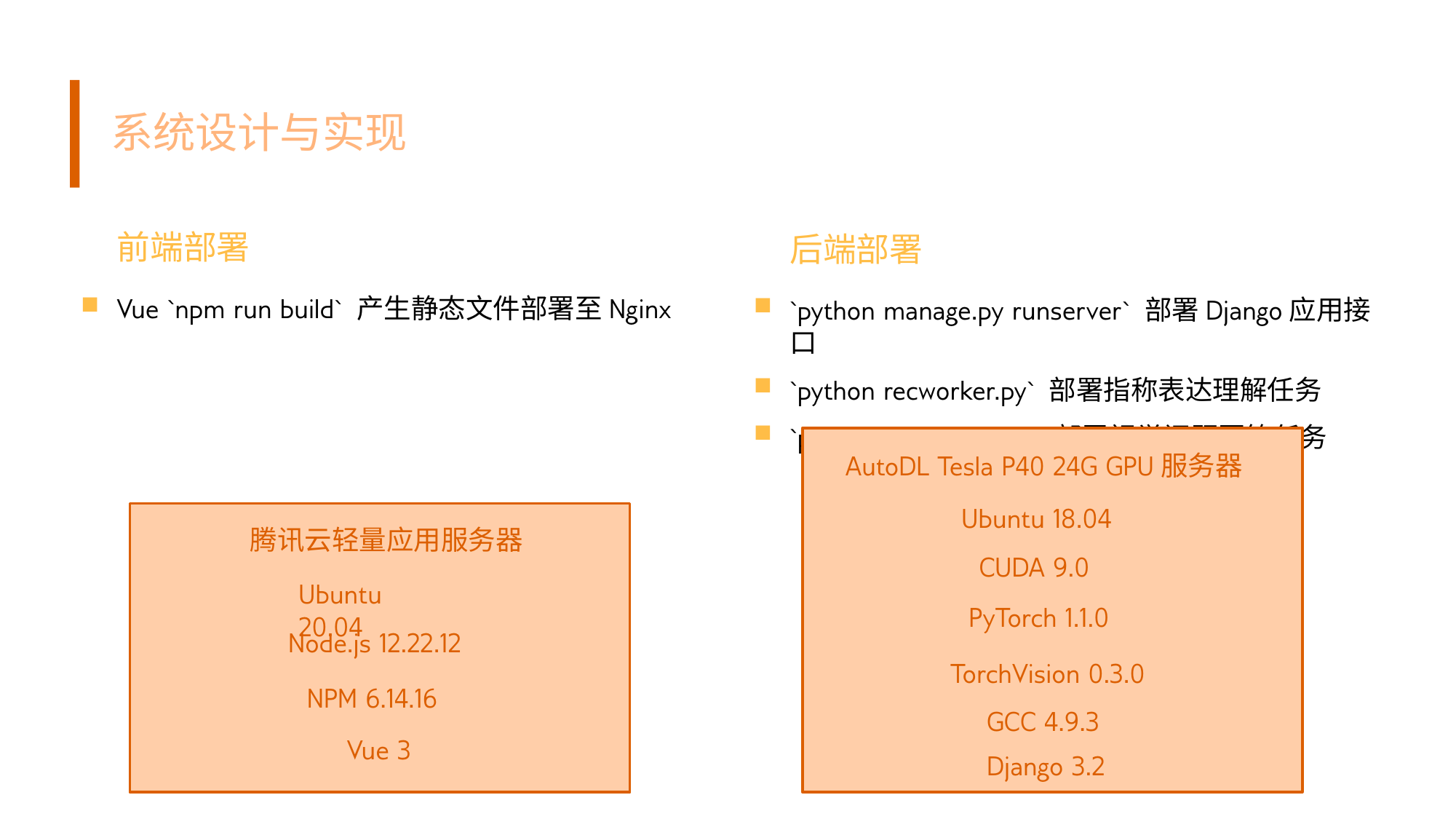

# 系统设计与实现
前端部署
后端部署
Vue `npm run build` 产生静态文件部署至Nginx
`python manage.py runserver` 部署Django应用接口
`python recworker.py` 部署指称表达理解任务
`python vqaworker.py` 部署视觉问题回答任务

AutoDL Tesla P40 24G GPU服务器
Ubuntu 18.04

腾讯云轻量应用服务器
CUDA 9.0
Ubuntu 20.04
PyTorch 1.1.0
Node.js 12.22.12
TorchVision 0.3.0
NPM 6.14.16
GCC 4.9.3
Vue 3
Django 3.2